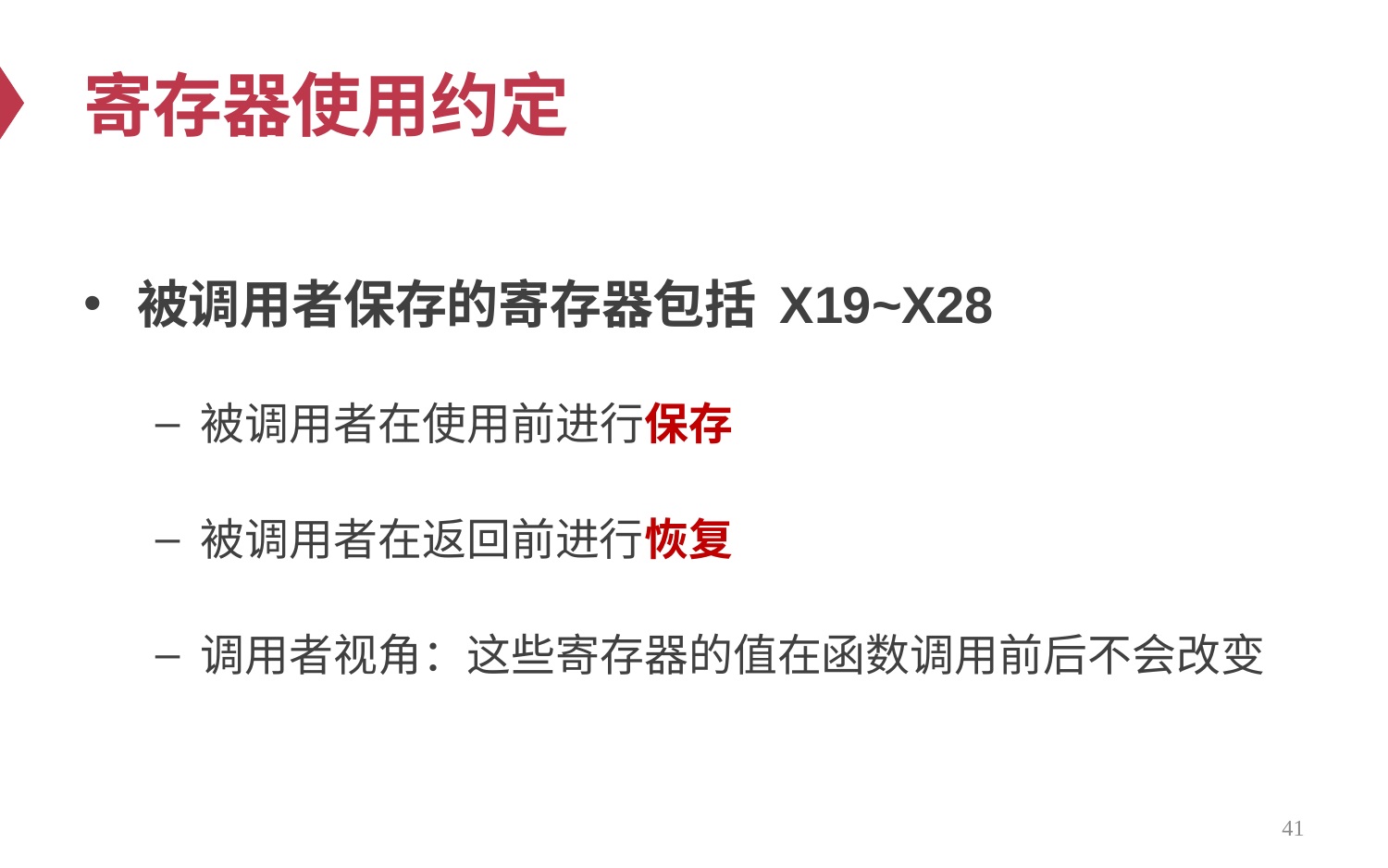

# 寄存器使用约定
被调用者保存的寄存器包括 X19~X28
被调用者在使用前进行保存
被调用者在返回前进行恢复
调用者视角：这些寄存器的值在函数调用前后不会改变
41